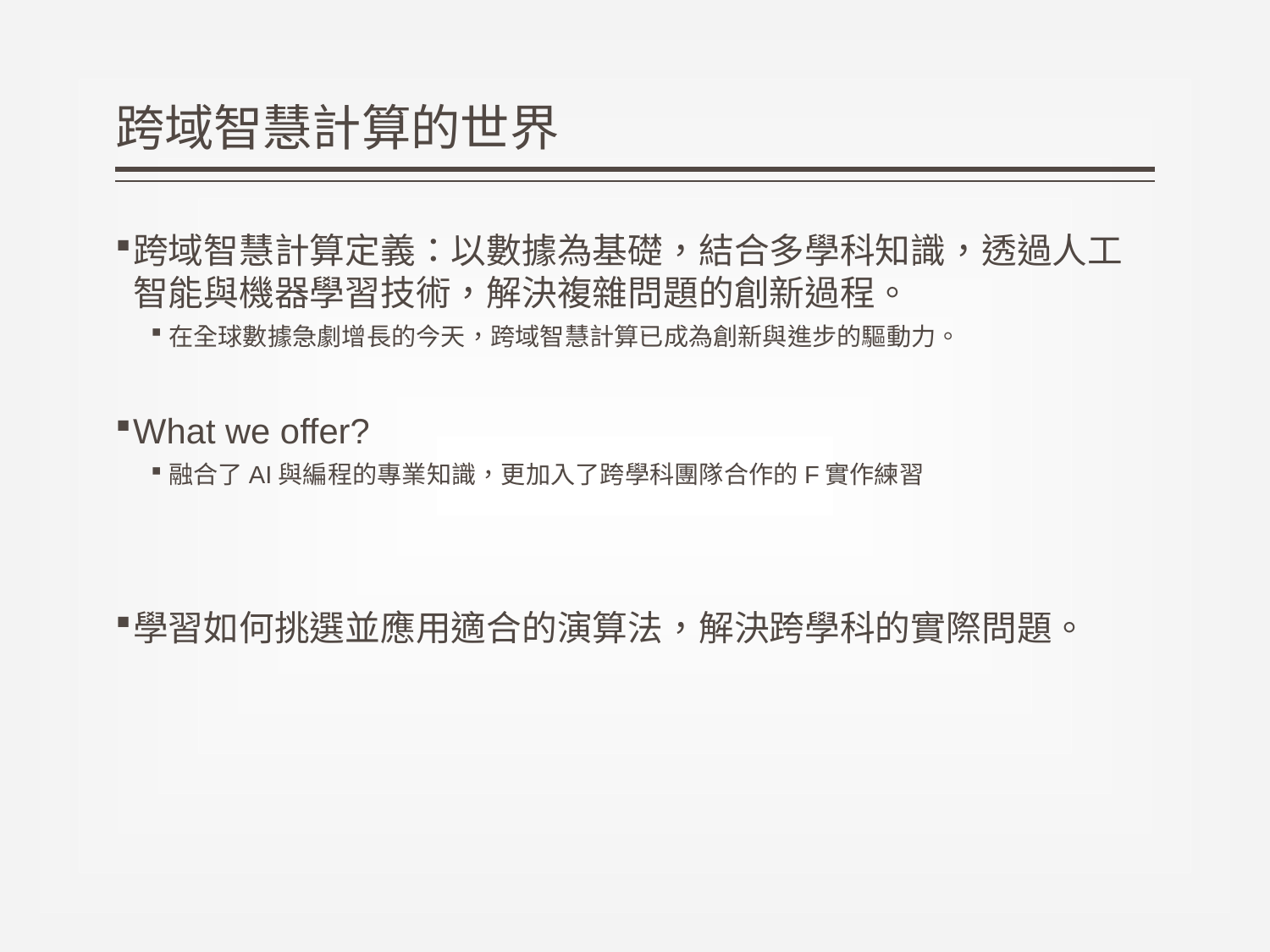

# 跨域智慧計算的世界
跨域智慧計算定義：以數據為基礎，結合多學科知識，透過人工智能與機器學習技術，解決複雜問題的創新過程。
在全球數據急劇增長的今天，跨域智慧計算已成為創新與進步的驅動力。

What we offer?
融合了AI與編程的專業知識，更加入了跨學科團隊合作的F實作練習

學習如何挑選並應用適合的演算法，解決跨學科的實際問題。